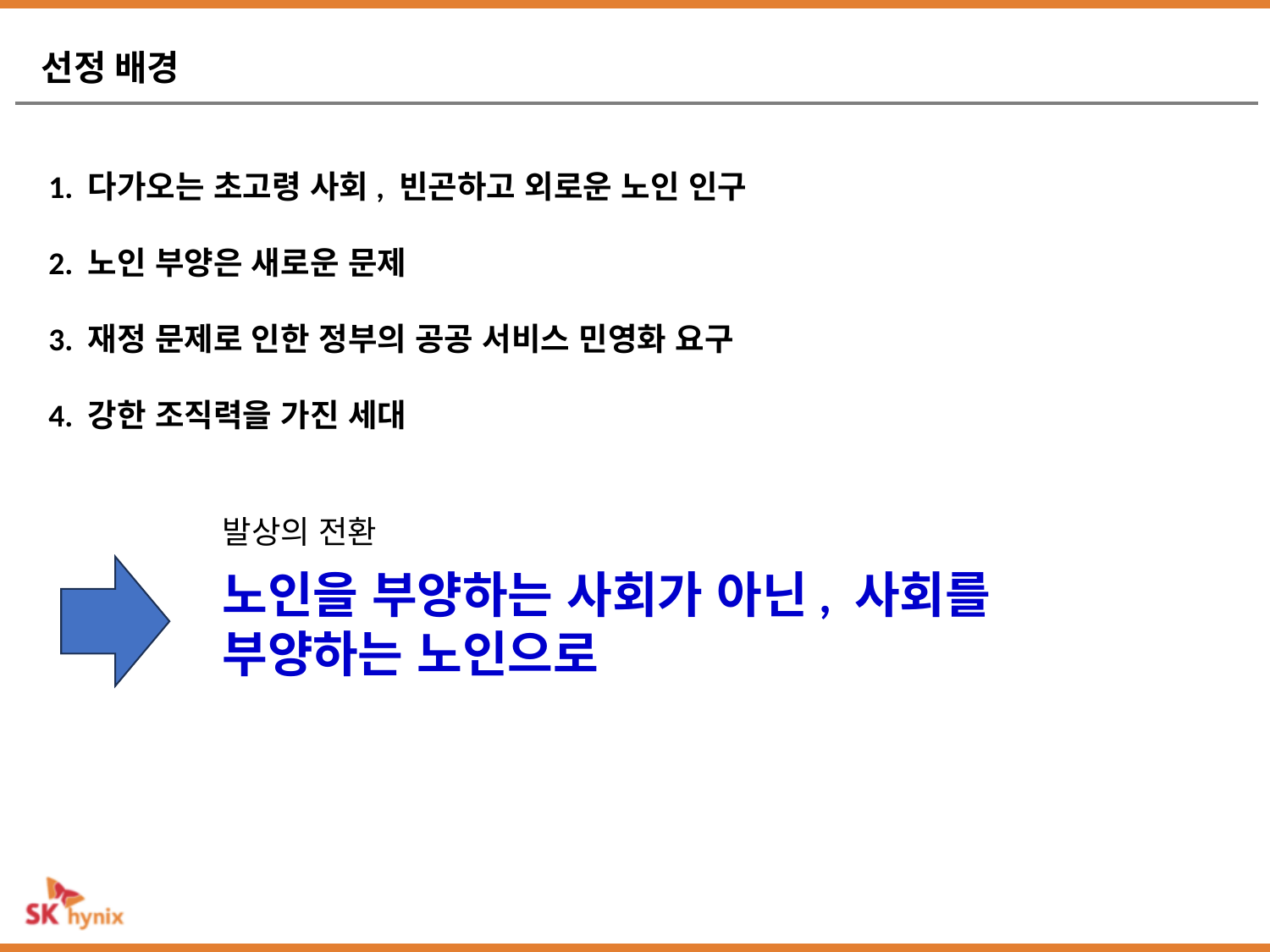

선정 배경
1. 다가오는 초고령 사회, 빈곤하고 외로운 노인 인구

2. 노인 부양은 새로운 문제

3. 재정 문제로 인한 정부의 공공 서비스 민영화 요구

4. 강한 조직력을 가진 세대
발상의 전환

노인을 부양하는 사회가 아닌, 사회를 부양하는 노인으로